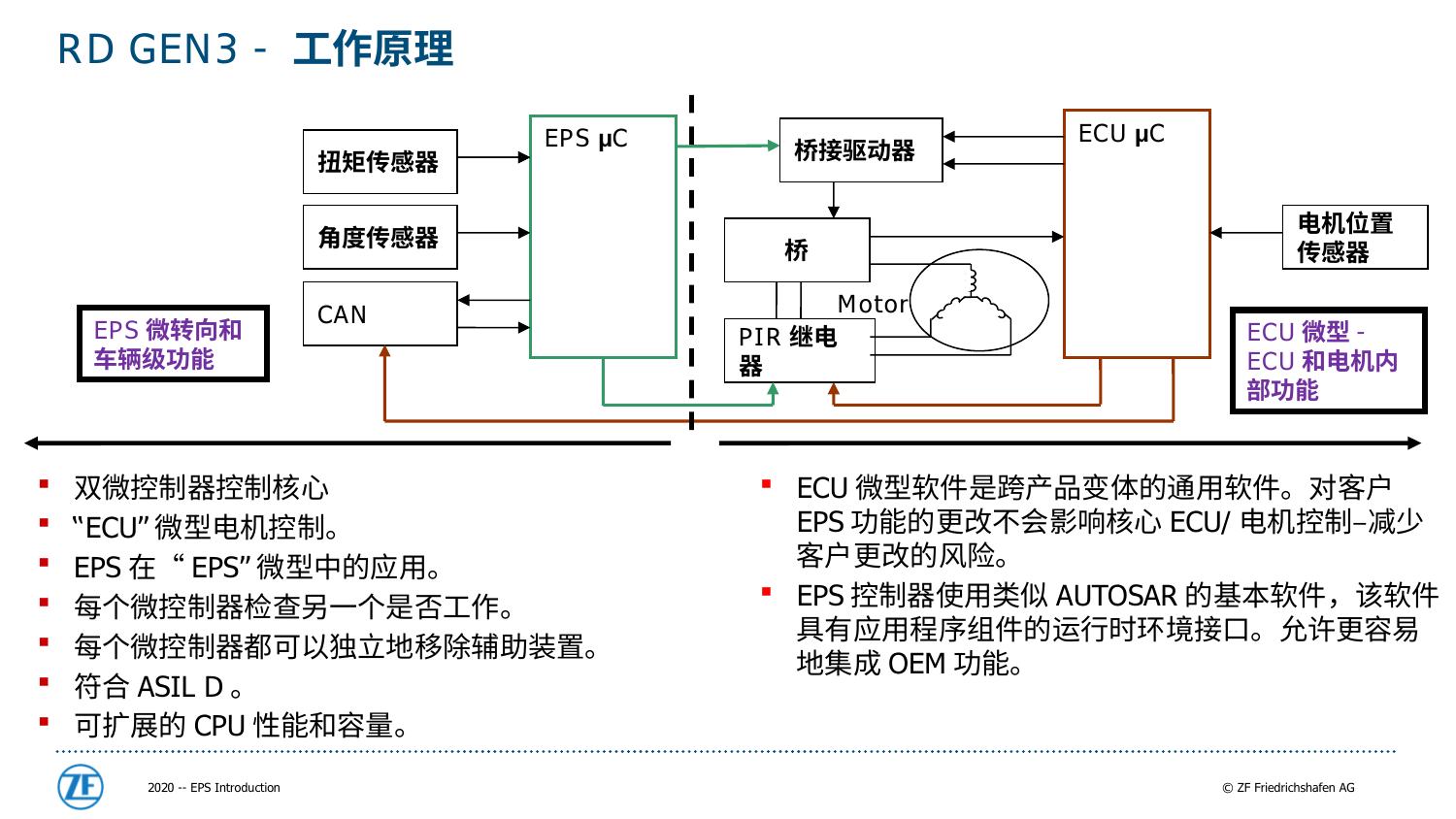

# RD GEN3 - 工作原理

ECU μC
EPS μC
桥接驱动器
扭矩传感器

角度传感器
电机位置传感器
桥

CAN

Motor

EPS微转向和车辆级功能
ECU微型-ECU和电机内部功能
PIR继电器

双微控制器控制核心
“ECU”微型电机控制。
EPS在“EPS”微型中的应用。
每个微控制器检查另一个是否工作。
每个微控制器都可以独立地移除辅助装置。
符合ASIL D。
可扩展的CPU性能和容量。

ECU微型软件是跨产品变体的通用软件。对客户EPS功能的更改不会影响核心ECU/电机控制–减少客户更改的风险。
EPS控制器使用类似AUTOSAR的基本软件，该软件具有应用程序组件的运行时环境接口。允许更容易地集成OEM功能。
2020 -- EPS Introduction